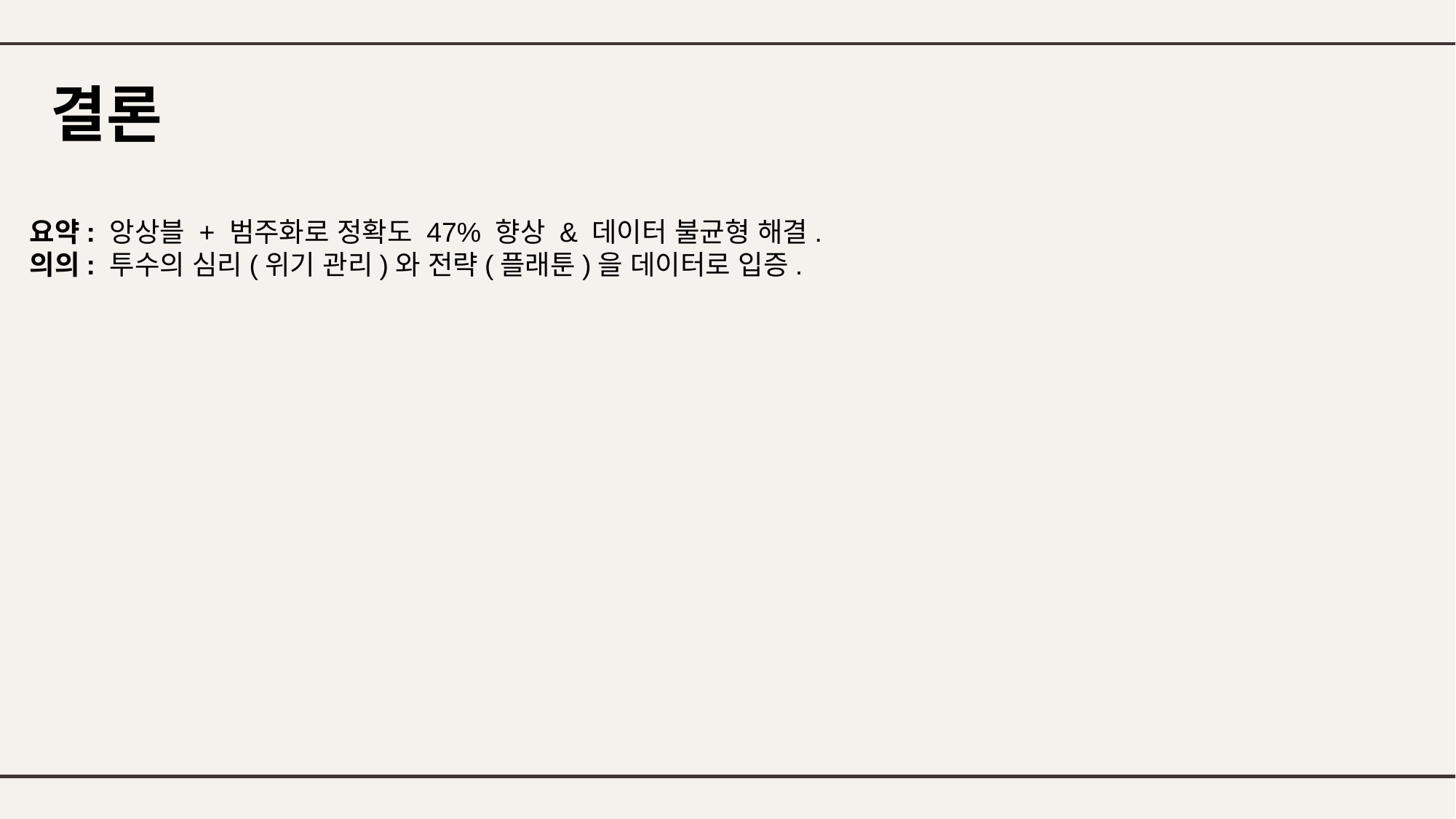

# 결론
요약: 앙상블 + 범주화로 정확도 47% 향상 & 데이터 불균형 해결.
의의: 투수의 심리(위기 관리)와 전략(플래툰)을 데이터로 입증.